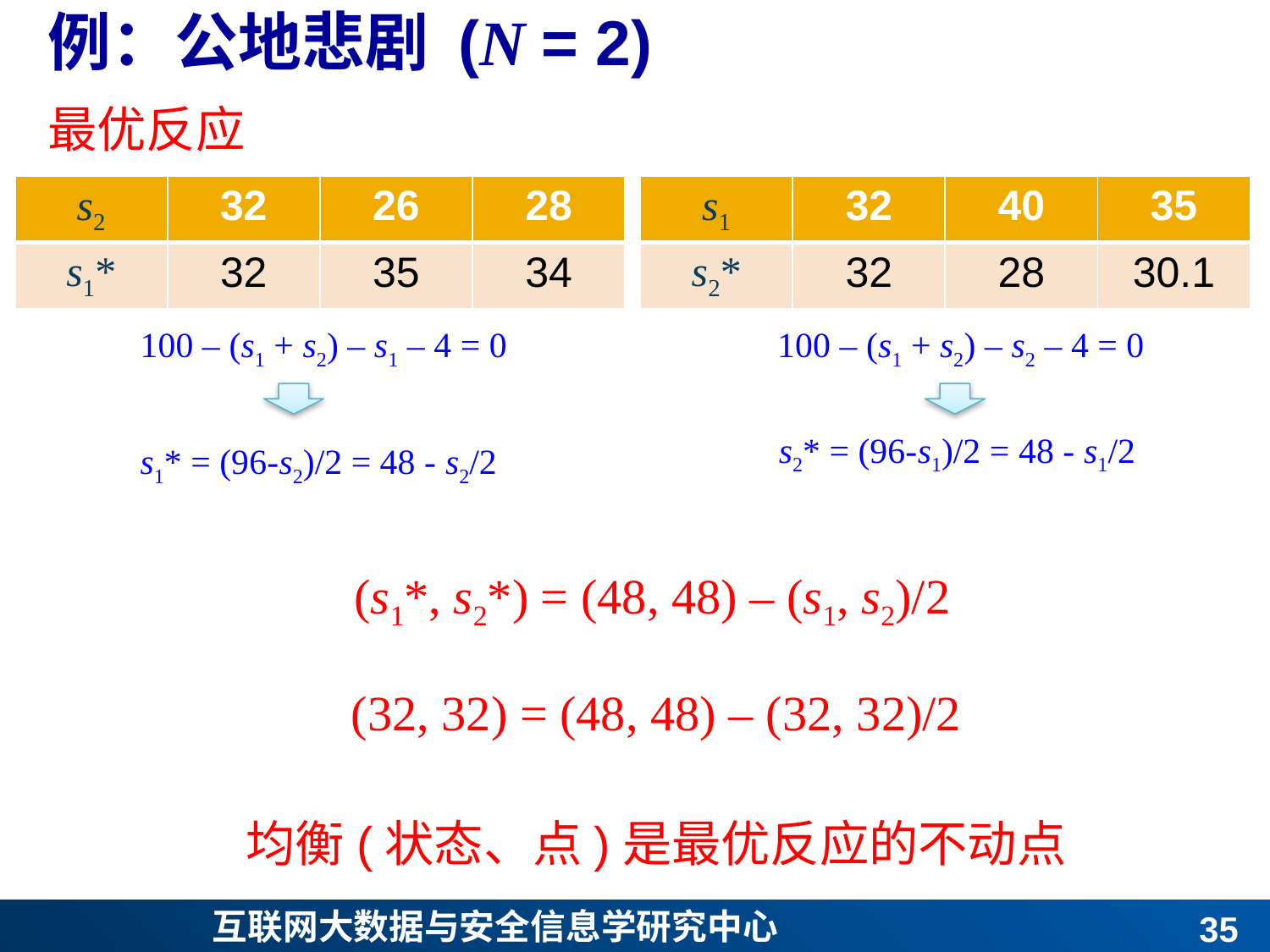

# 例：公地悲剧 (N = 2)
最优反应

| s2 | 32 | 26 | 28 |
| --- | --- | --- | --- |
| s1\* | 32 | 35 | 34 |
| s1 | 32 | 40 | 35 |
| --- | --- | --- | --- |
| s2\* | 32 | 28 | 30.1 |
100 – (s1 + s2) – s1 – 4 = 0
100 – (s1 + s2) – s2 – 4 = 0

s2* = (96-s1)/2 = 48 - s1/2
s1* = (96-s2)/2 = 48 - s2/2
(s1*, s2*) = (48, 48) – (s1, s2)/2
(32, 32) = (48, 48) – (32, 32)/2
均衡(状态、点)是最优反应的不动点
35